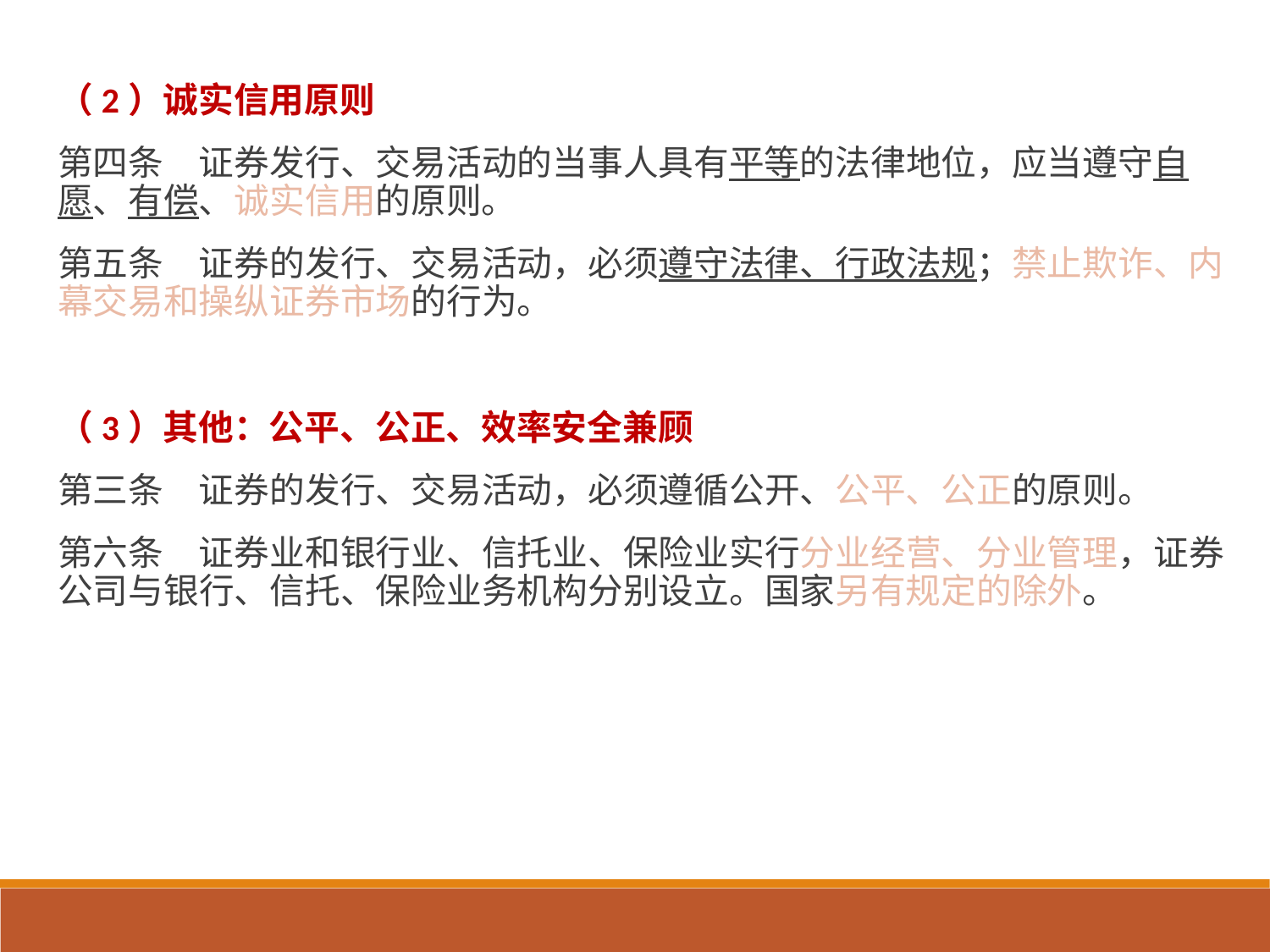

（2）诚实信用原则
第四条　证券发行、交易活动的当事人具有平等的法律地位，应当遵守自愿、有偿、诚实信用的原则。
第五条　证券的发行、交易活动，必须遵守法律、行政法规；禁止欺诈、内幕交易和操纵证券市场的行为。

（3）其他：公平、公正、效率安全兼顾
第三条　证券的发行、交易活动，必须遵循公开、公平、公正的原则。
第六条　证券业和银行业、信托业、保险业实行分业经营、分业管理，证券公司与银行、信托、保险业务机构分别设立。国家另有规定的除外。